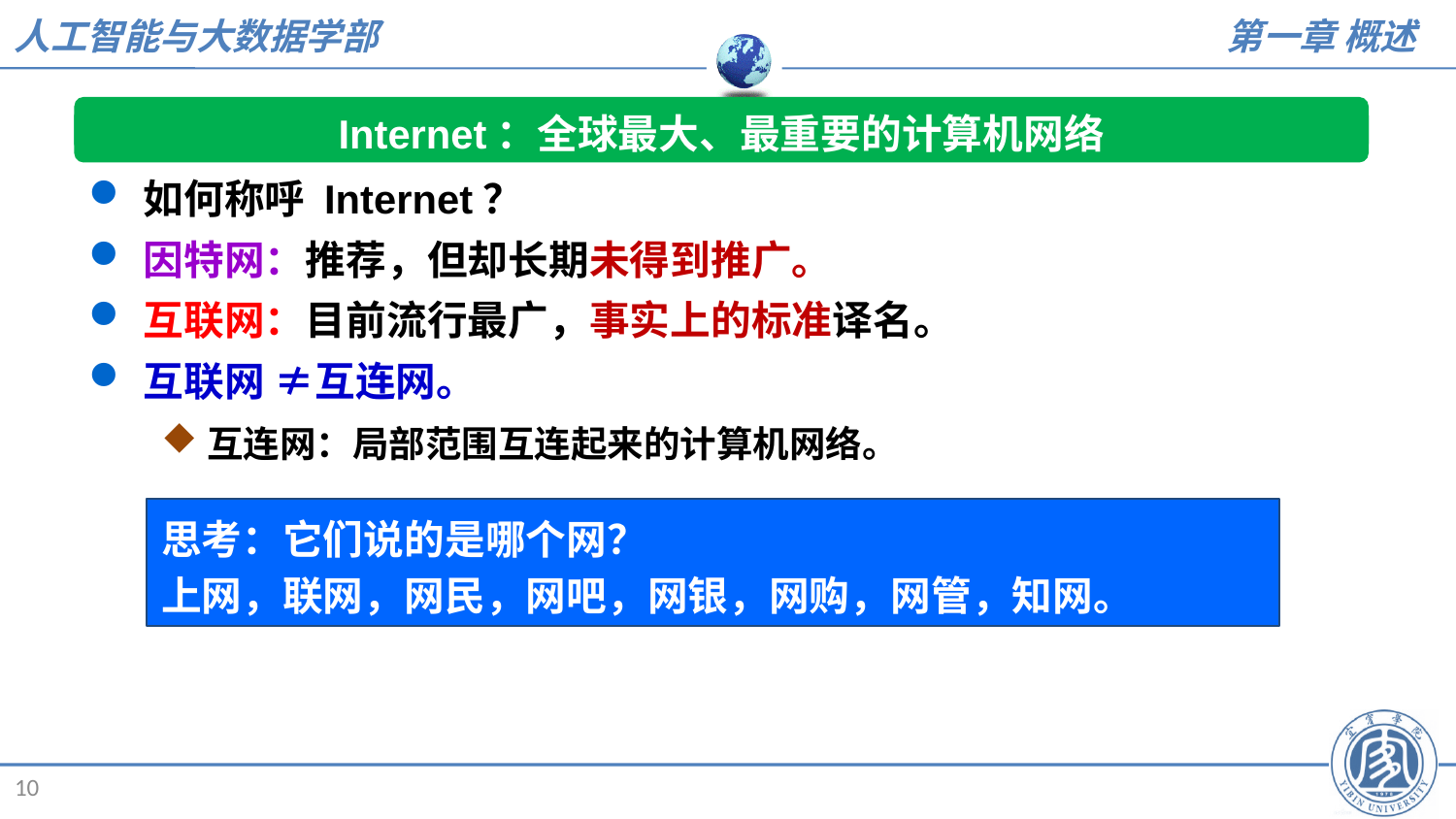

Internet：全球最大、最重要的计算机网络

万物联网
人人用网
如何称呼 Internet？
因特网：推荐，但却长期未得到推广。
互联网：目前流行最广，事实上的标准译名。
互联网 ≠互连网。
互连网：局部范围互连起来的计算机网络。

思考：它们说的是哪个网？
上网，联网，网民，网吧，网银，网购，网管，知网。
10